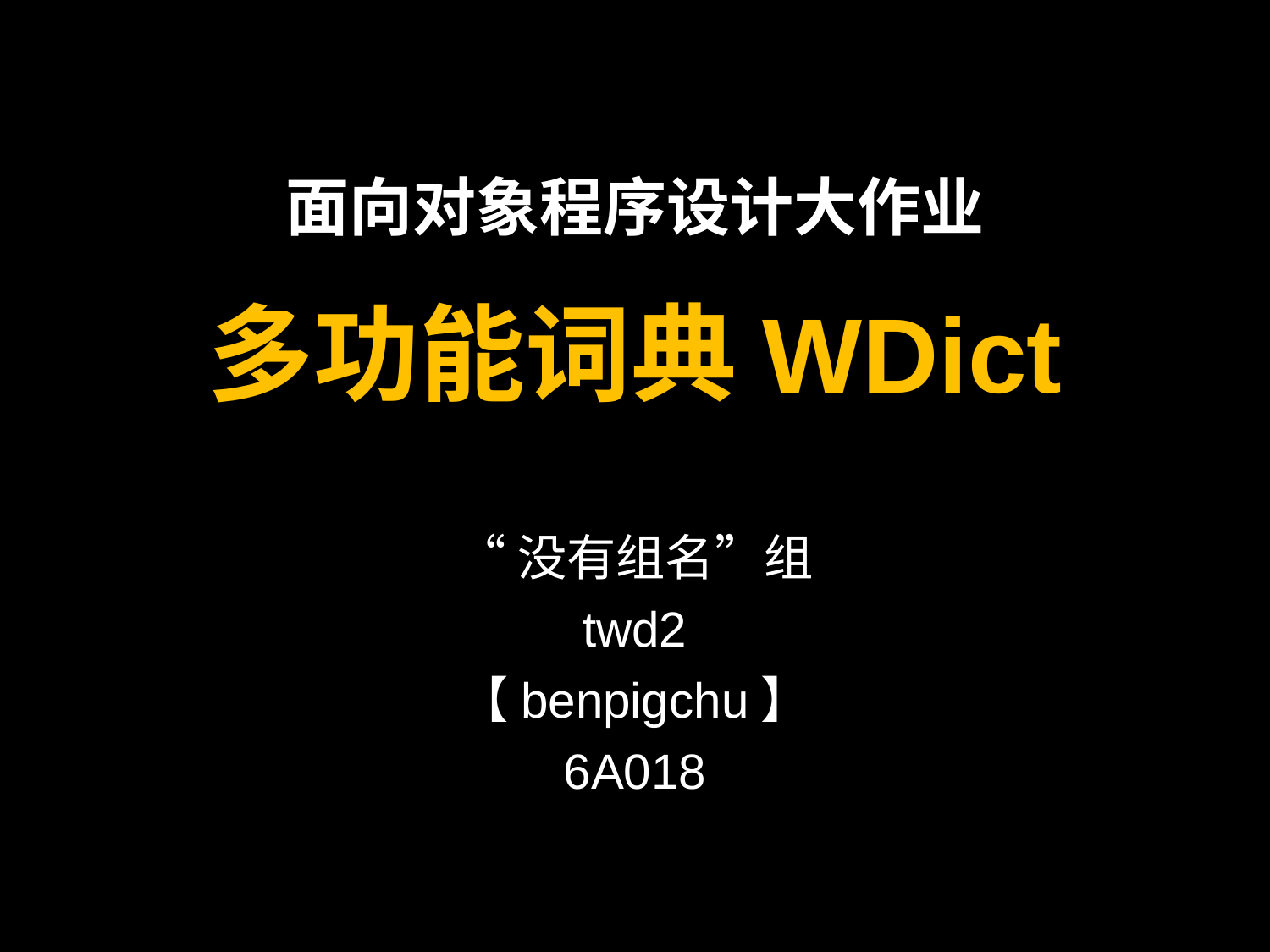

# 面向对象程序设计大作业 多功能词典WDict
“没有组名”组
twd2
【benpigchu】
6A018